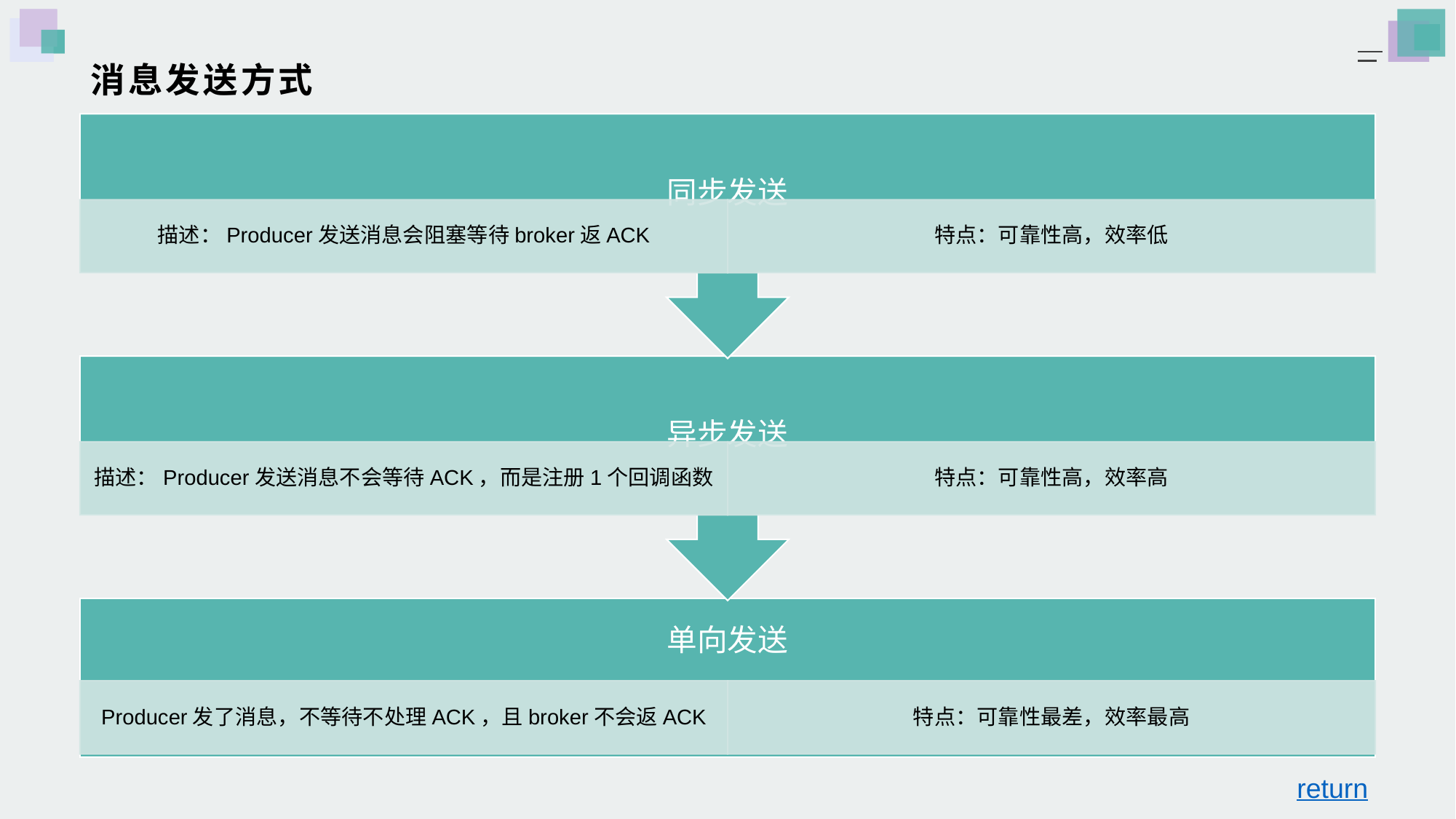

# 消息发送方式
单向发送
Producer发了消息，不等待不处理ACK，且broker不会返ACK
特点：可靠性最差，效率最高
异步发送
描述：Producer发送消息不会等待ACK，而是注册1个回调函数
特点：可靠性高，效率高
同步发送
描述：Producer发送消息会阻塞等待broker返ACK
特点：可靠性高，效率低
return